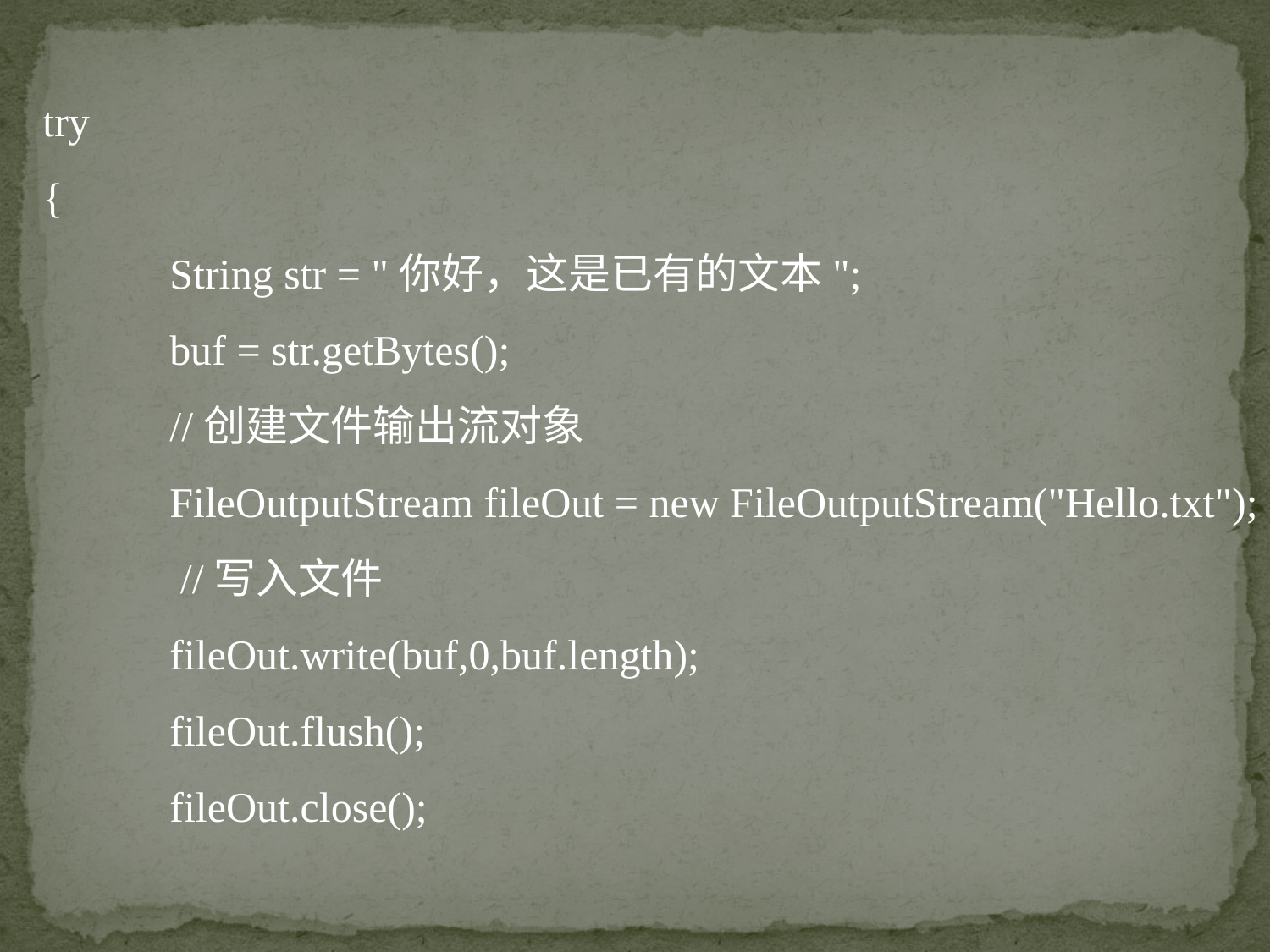

try
	{
		String str = "你好，这是已有的文本";
		buf = str.getBytes();
              	//创建文件输出流对象
		FileOutputStream fileOut = new FileOutputStream("Hello.txt");
             	 //写入文件
		fileOut.write(buf,0,buf.length);
		fileOut.flush();
		fileOut.close();